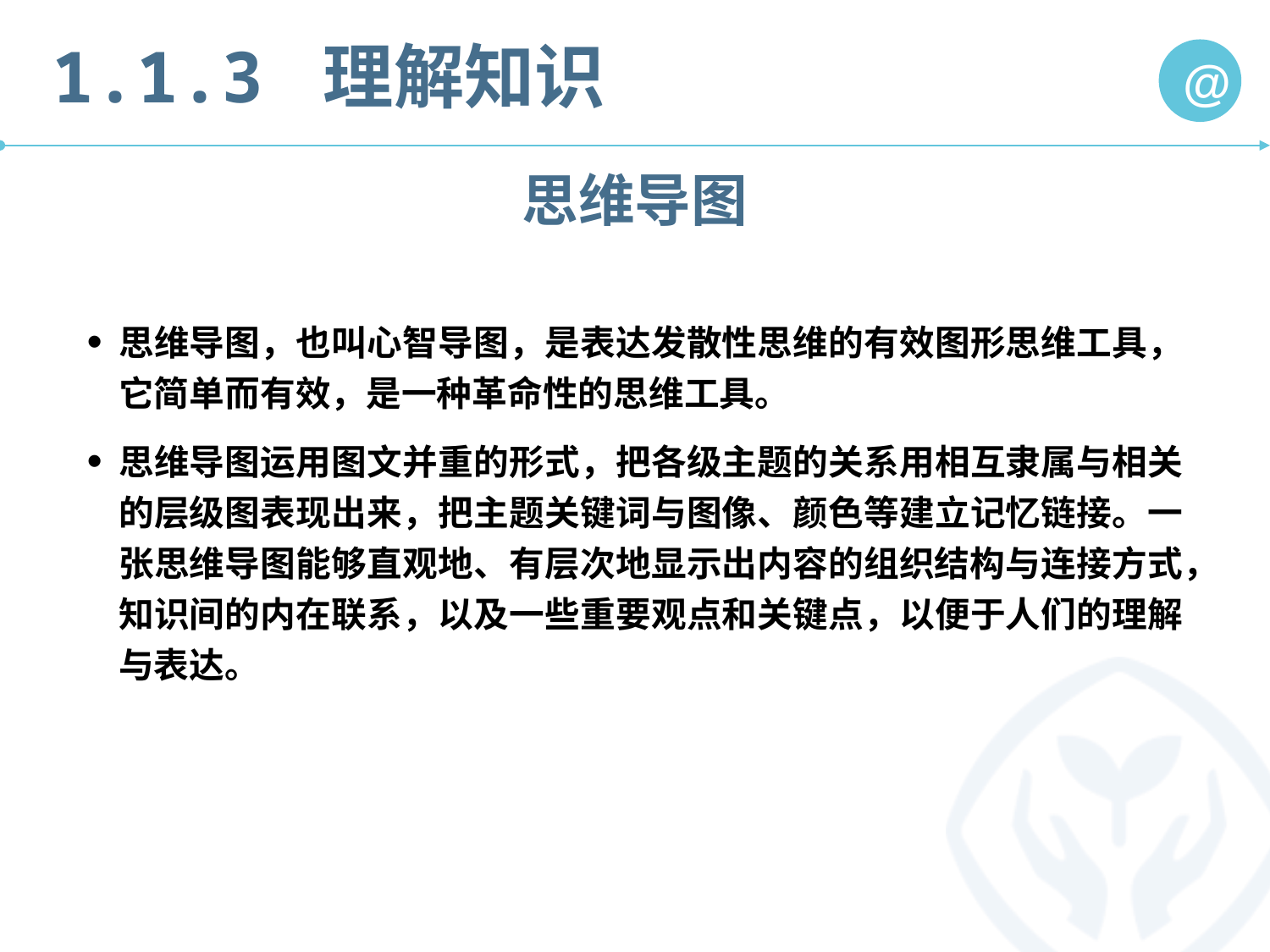

思维导图
思维导图，也叫心智导图，是表达发散性思维的有效图形思维工具，它简单而有效，是一种革命性的思维工具。
思维导图运用图文并重的形式，把各级主题的关系用相互隶属与相关的层级图表现出来，把主题关键词与图像、颜色等建立记忆链接。一张思维导图能够直观地、有层次地显示出内容的组织结构与连接方式，知识间的内在联系，以及一些重要观点和关键点，以便于人们的理解与表达。